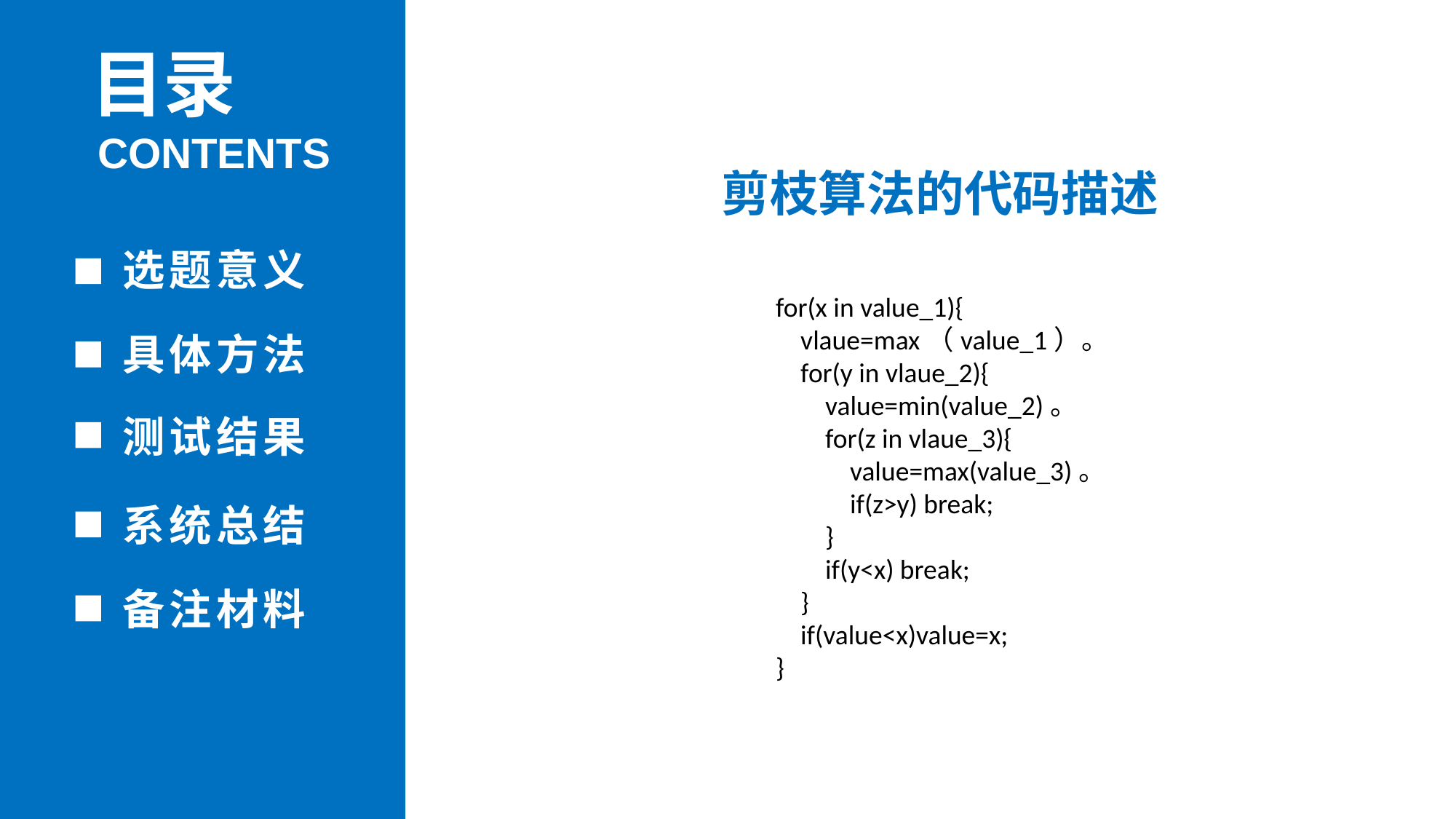

目录
CONTENTS
剪枝算法的代码描述
选题意义

for(x in value_1){
    vlaue=max（value_1）。
    for(y in vlaue_2){
        value=min(value_2)。
        for(z in vlaue_3){
            value=max(value_3)。
            if(z>y) break;
        }
        if(y<x) break;
    }
    if(value<x)value=x;
}
具体方法

测试结果

系统总结

备注材料